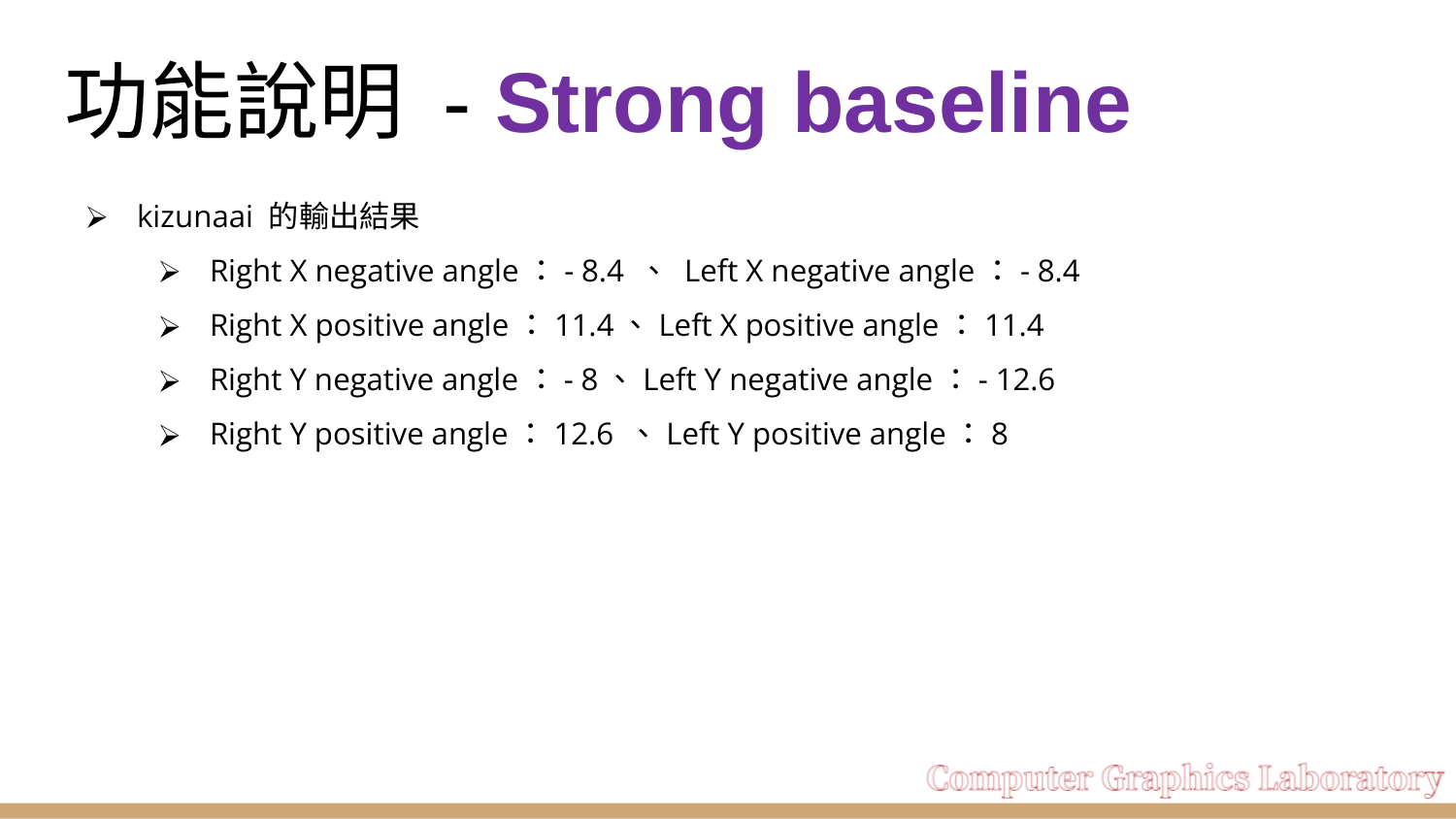

# 功能說明 - Strong baseline
kizunaai 的輸出結果
Right X negative angle：- 8.4 、 Left X negative angle：- 8.4
Right X positive angle：11.4、Left X positive angle：11.4
Right Y negative angle：- 8、Left Y negative angle：- 12.6
Right Y positive angle：12.6 、Left Y positive angle：8